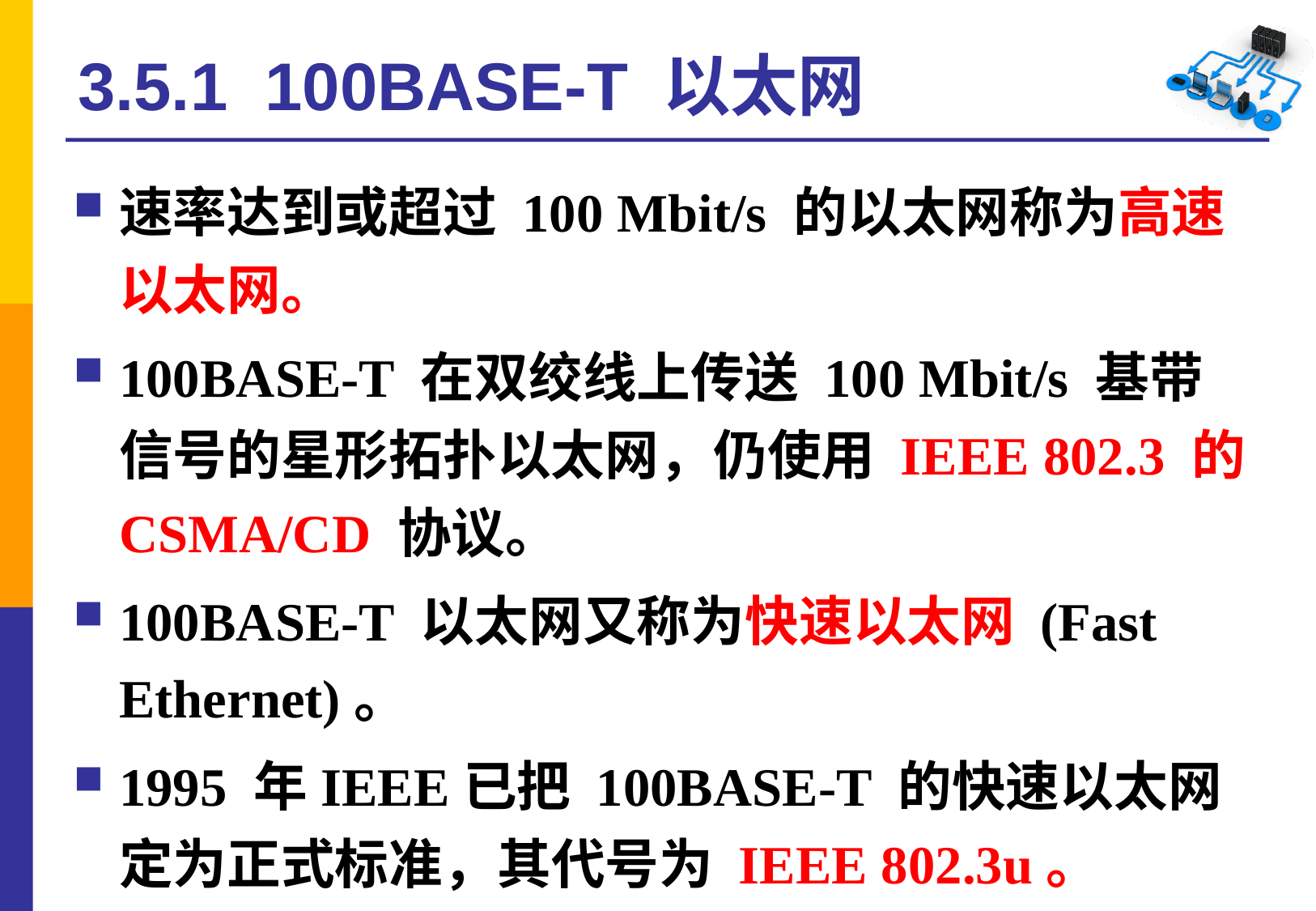

# 3.5.1  100BASE-T 以太网
速率达到或超过 100 Mbit/s 的以太网称为高速以太网。
100BASE-T 在双绞线上传送 100 Mbit/s 基带信号的星形拓扑以太网，仍使用 IEEE 802.3 的CSMA/CD 协议。
100BASE-T 以太网又称为快速以太网 (Fast Ethernet)。
1995 年IEEE已把 100BASE-T 的快速以太网定为正式标准，其代号为 IEEE 802.3u。